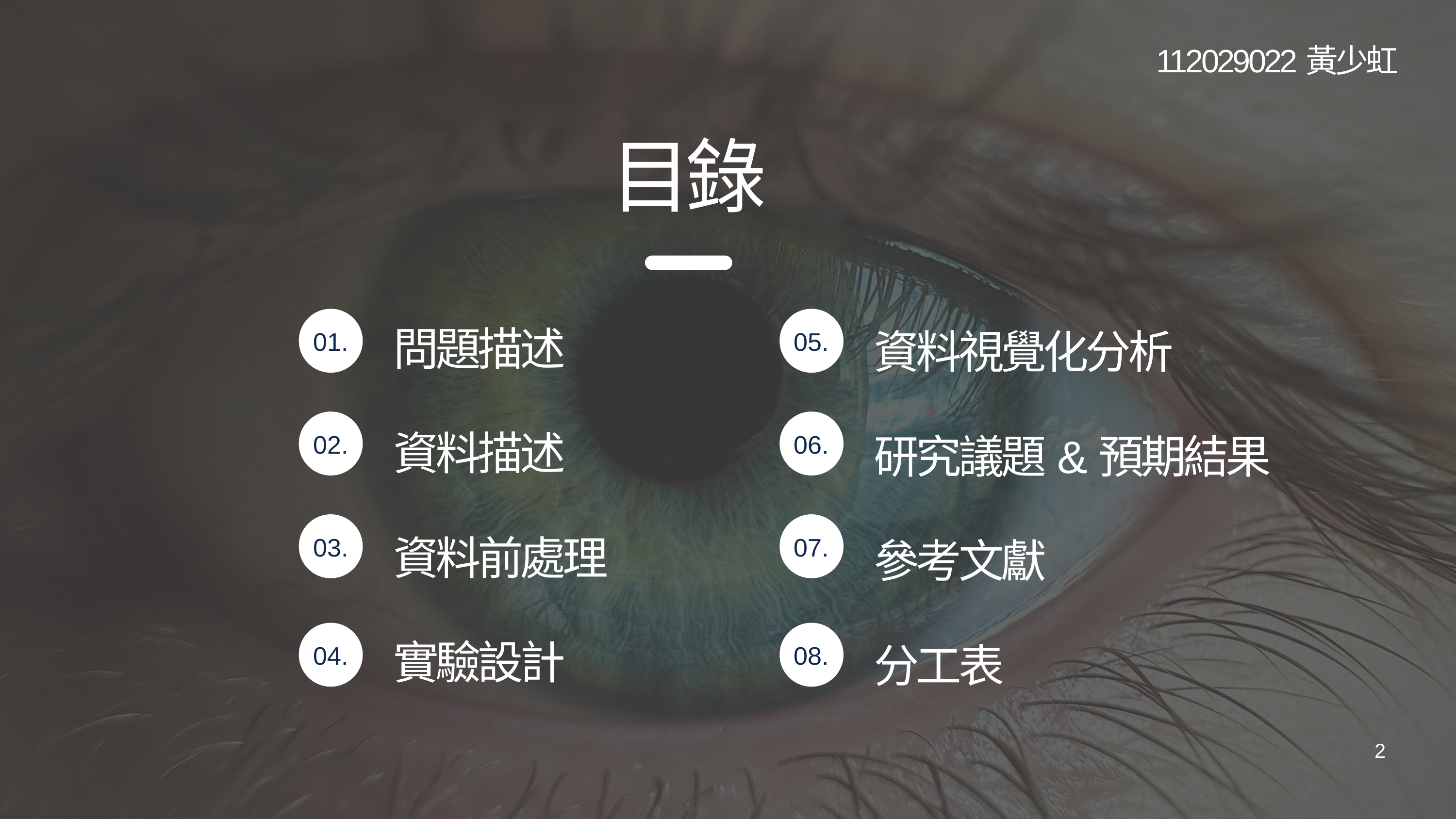

112029022黃少虹
目錄

問題描述
資料描述
資料前處理
實驗設計
資料視覺化分析
研究議題&預期結果
參考文獻
分工表

01.

05.

02.

06.

03.

07.

04.

08.
2